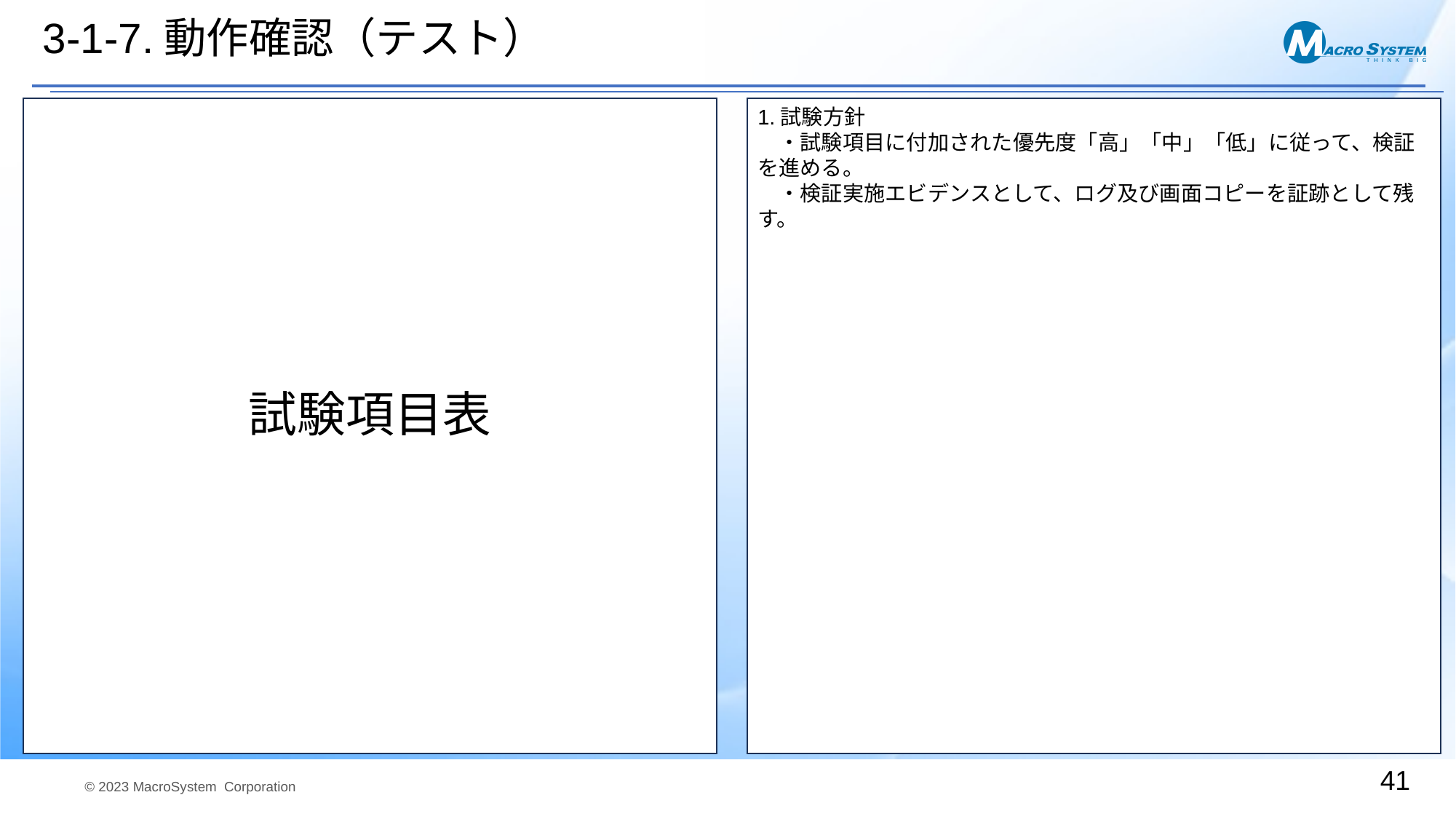

# 3-1-7.動作確認（テスト）

試験項目表
1.試験方針
　・試験項目に付加された優先度「高」「中」「低」に従って、検証を進める。
　・検証実施エビデンスとして、ログ及び画面コピーを証跡として残す。